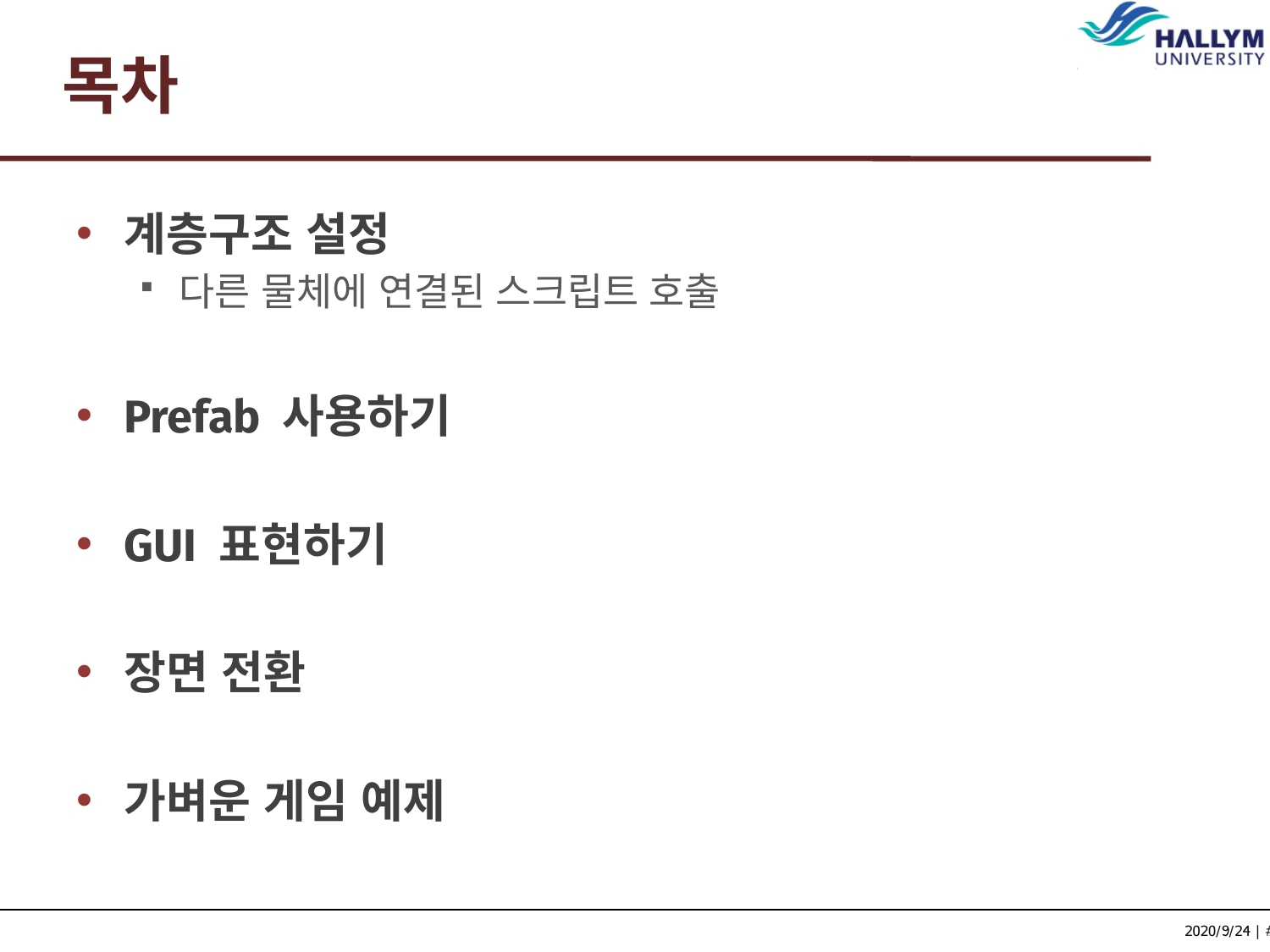

# 목차
계층구조 설정
다른 물체에 연결된 스크립트 호출

Prefab 사용하기

GUI 표현하기

장면 전환

가벼운 게임 예제